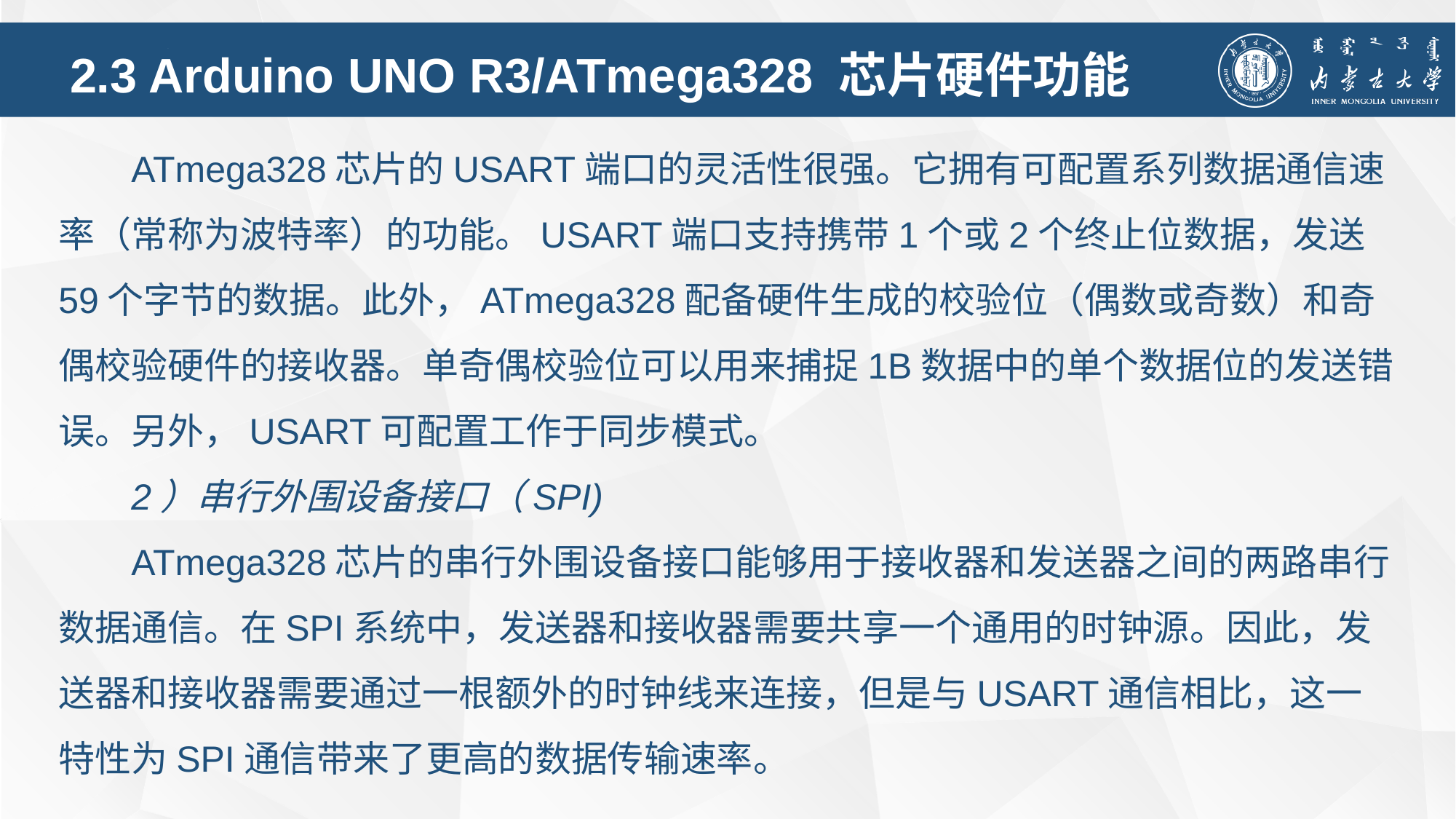

2.3 Arduino UNO R3/ATmega328 芯片硬件功能

ATmega328芯片的USART端口的灵活性很强。它拥有可配置系列数据通信速率（常称为波特率）的功能。USART端口支持携带1个或2个终止位数据，发送59个字节的数据。此外，ATmega328配备硬件生成的校验位（偶数或奇数）和奇偶校验硬件的接收器。单奇偶校验位可以用来捕捉1B数据中的单个数据位的发送错误。另外，USART可配置工作于同步模式。
2）串行外围设备接口（SPI)
ATmega328芯片的串行外围设备接口能够用于接收器和发送器之间的两路串行数据通信。在SPI系统中，发送器和接收器需要共享一个通用的时钟源。因此，发送器和接收器需要通过一根额外的时钟线来连接，但是与USART通信相比，这一特性为SPI通信带来了更高的数据传输速率。